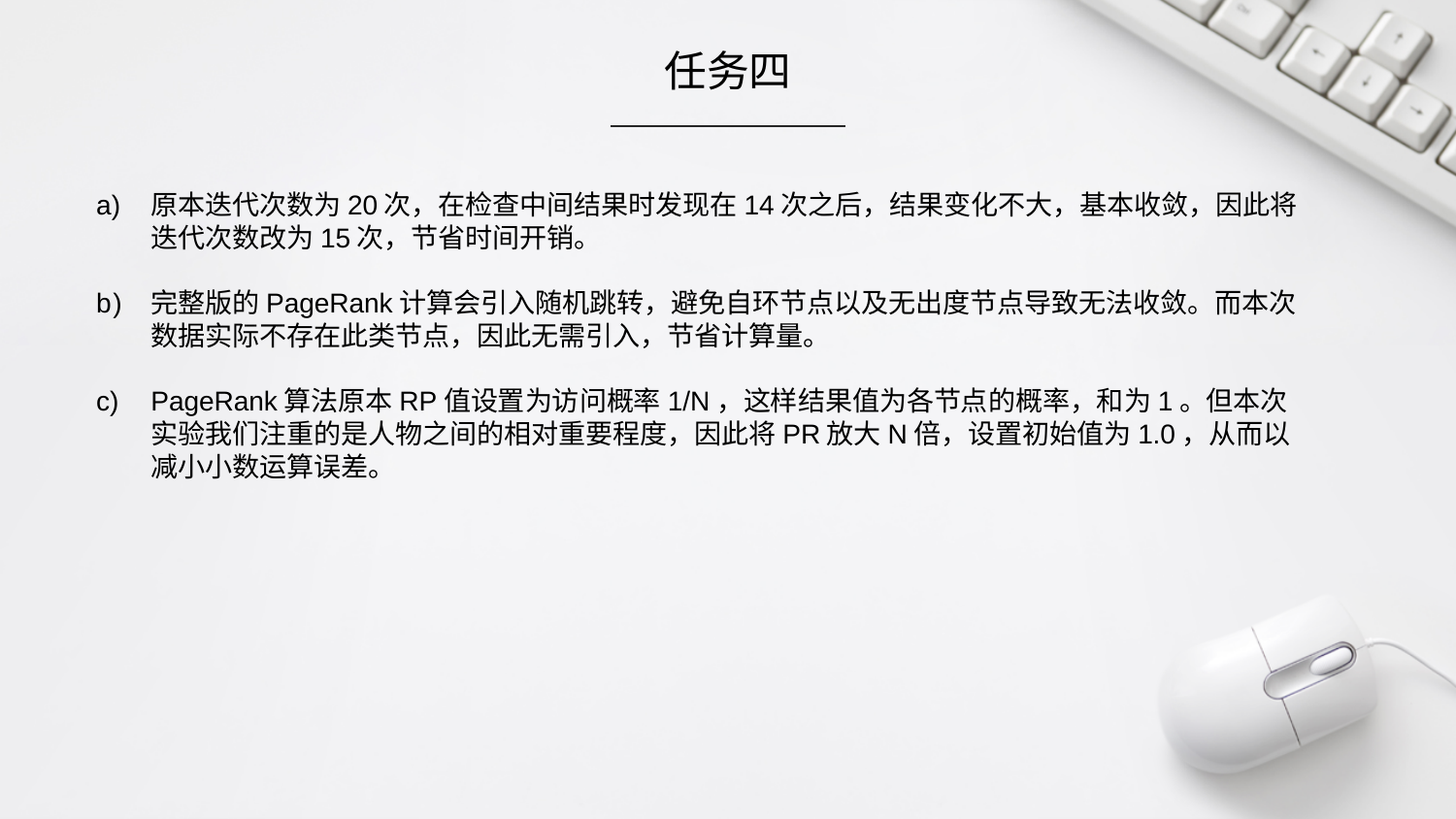

任务四
原本迭代次数为20次，在检查中间结果时发现在14次之后，结果变化不大，基本收敛，因此将迭代次数改为15次，节省时间开销。

完整版的PageRank计算会引入随机跳转，避免自环节点以及无出度节点导致无法收敛。而本次数据实际不存在此类节点，因此无需引入，节省计算量。

PageRank算法原本RP值设置为访问概率1/N，这样结果值为各节点的概率，和为1。但本次实验我们注重的是人物之间的相对重要程度，因此将PR放大N倍，设置初始值为1.0，从而以减小小数运算误差。